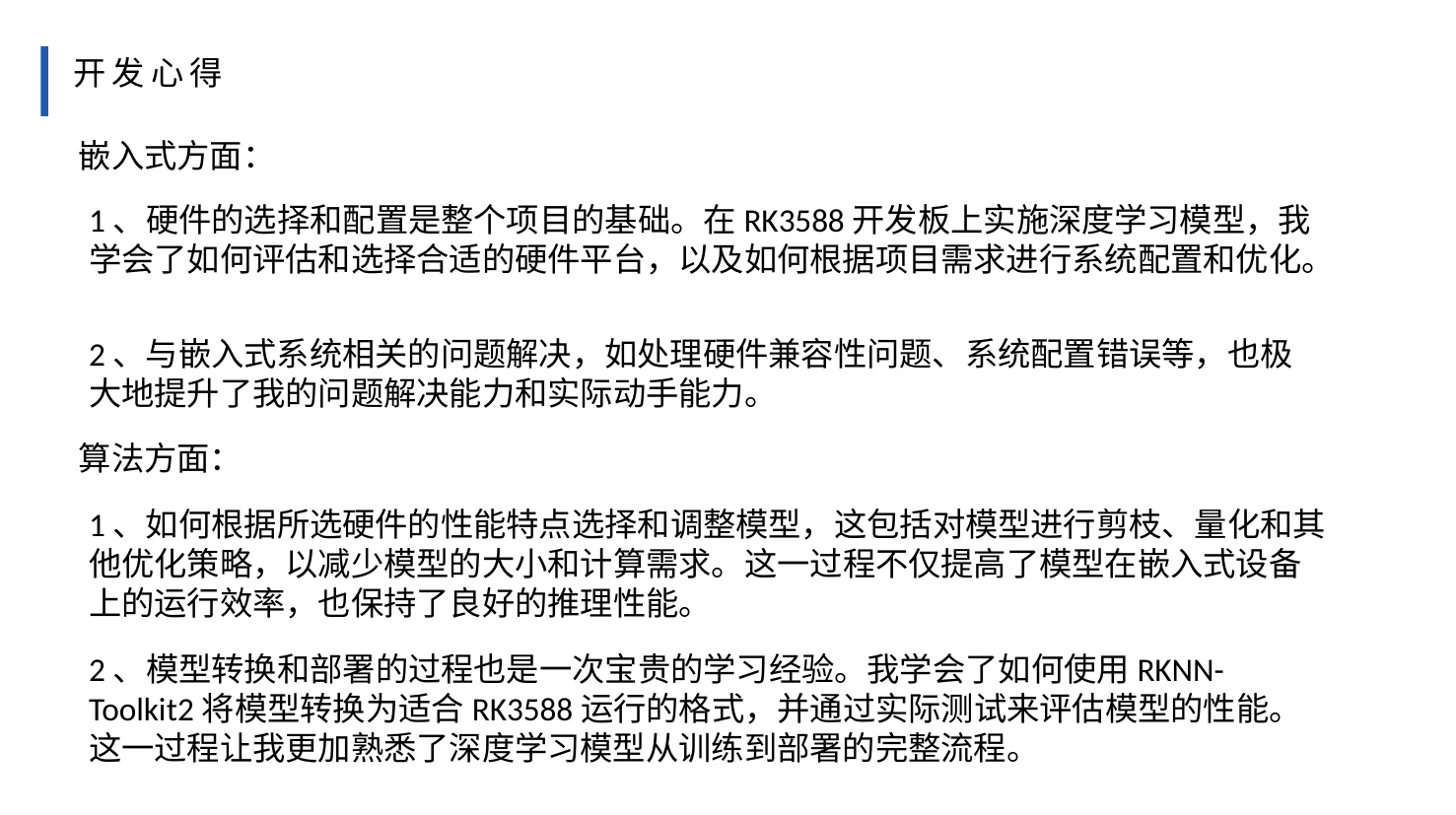

开发心得
嵌入式方面：
1、硬件的选择和配置是整个项目的基础。在RK3588开发板上实施深度学习模型，我学会了如何评估和选择合适的硬件平台，以及如何根据项目需求进行系统配置和优化。
2、与嵌入式系统相关的问题解决，如处理硬件兼容性问题、系统配置错误等，也极大地提升了我的问题解决能力和实际动手能力。
算法方面：
1、如何根据所选硬件的性能特点选择和调整模型，这包括对模型进行剪枝、量化和其他优化策略，以减少模型的大小和计算需求。这一过程不仅提高了模型在嵌入式设备上的运行效率，也保持了良好的推理性能。
2、模型转换和部署的过程也是一次宝贵的学习经验。我学会了如何使用RKNN-Toolkit2将模型转换为适合RK3588运行的格式，并通过实际测试来评估模型的性能。这一过程让我更加熟悉了深度学习模型从训练到部署的完整流程。